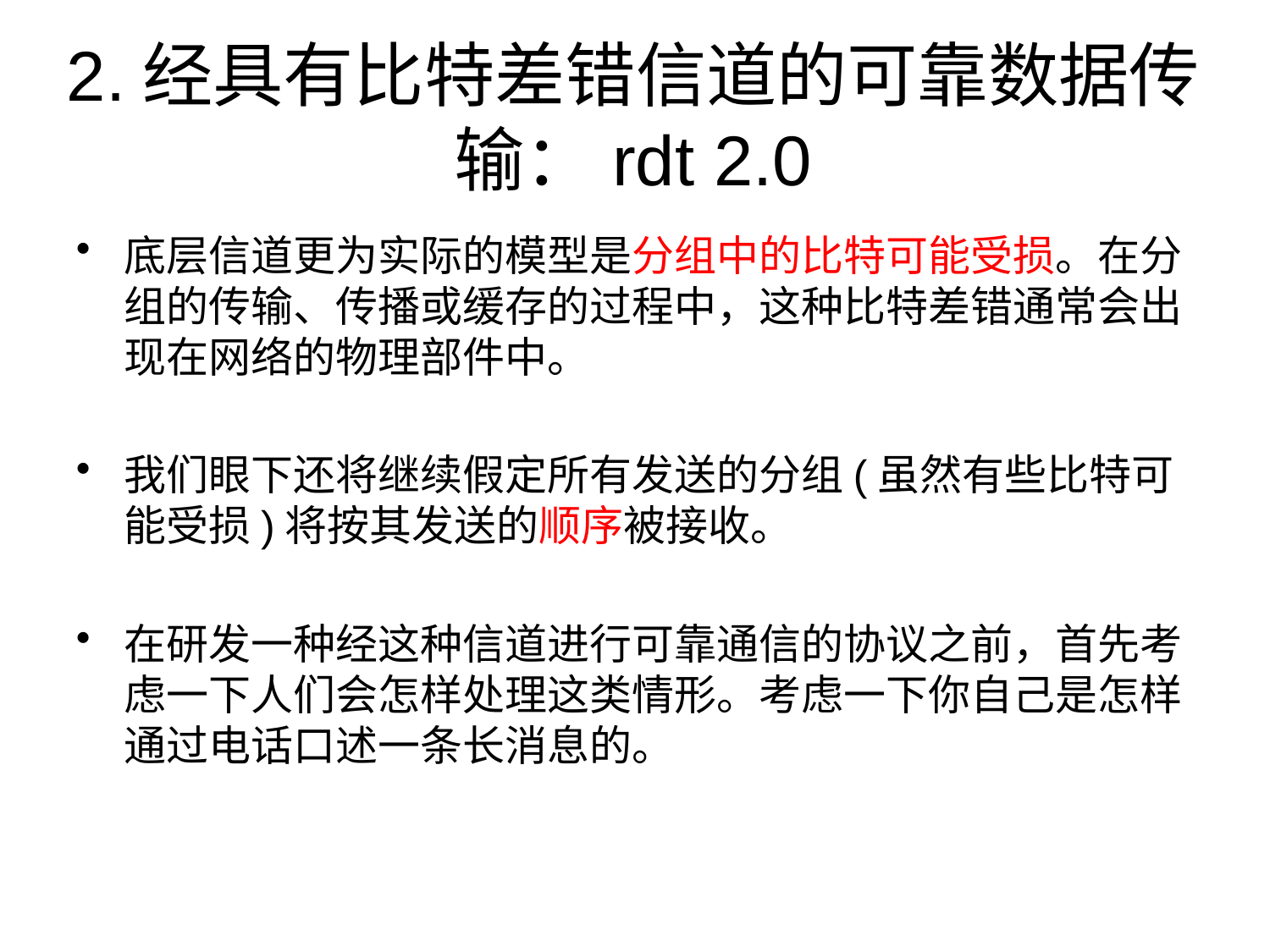

# 2.经具有比特差错信道的可靠数据传输：rdt 2.0
底层信道更为实际的模型是分组中的比特可能受损。在分组的传输、传播或缓存的过程中，这种比特差错通常会出现在网络的物理部件中。

我们眼下还将继续假定所有发送的分组(虽然有些比特可能受损)将按其发送的顺序被接收。

在研发一种经这种信道进行可靠通信的协议之前，首先考虑一下人们会怎样处理这类情形。考虑一下你自己是怎样通过电话口述一条长消息的。